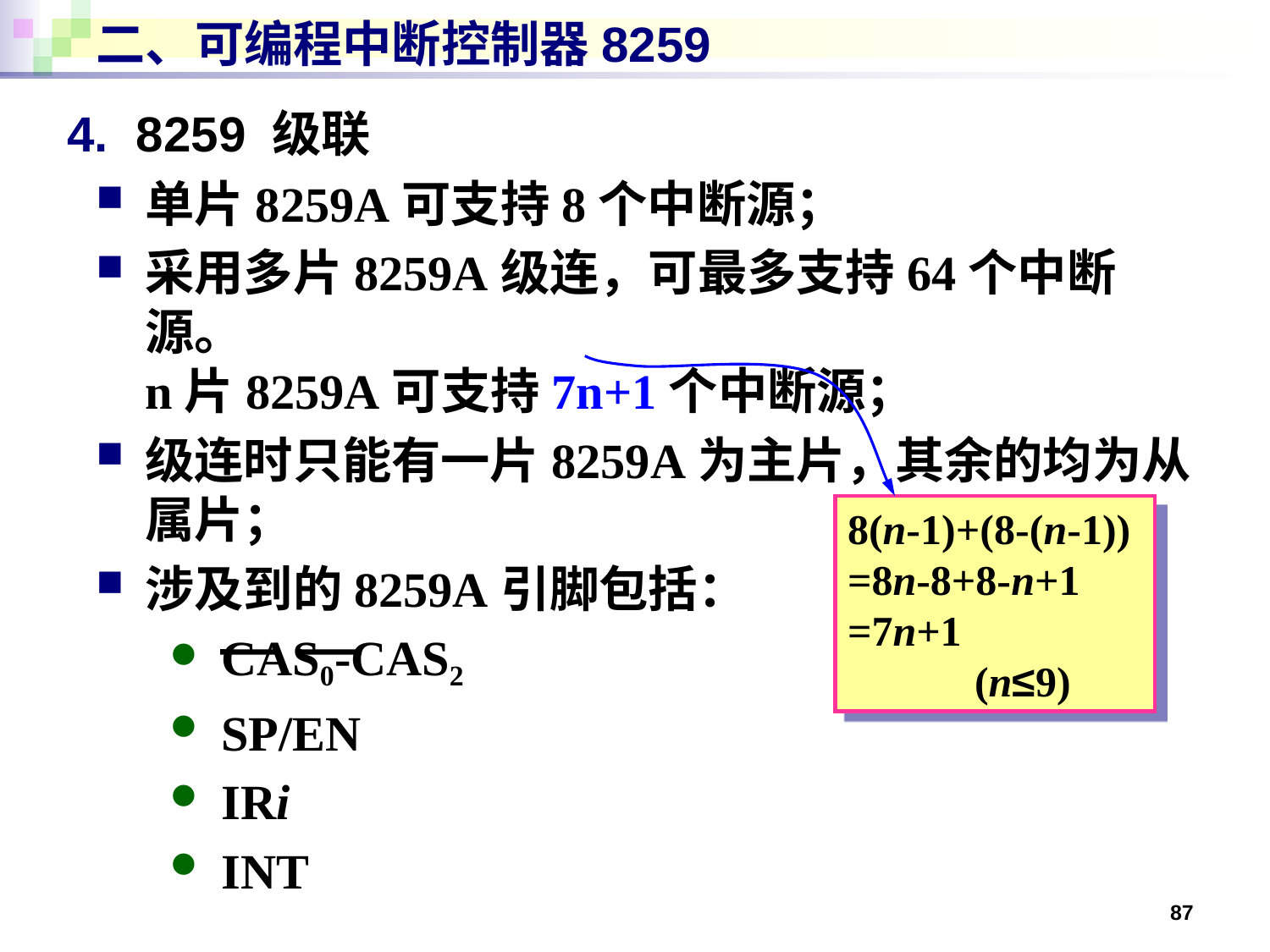

# 二、可编程中断控制器8259
4.  8259 级联
单片8259A可支持8个中断源；
采用多片8259A级连，可最多支持64个中断源。
n片8259A可支持7n+1个中断源；
级连时只能有一片8259A为主片，其余的均为从属片；
涉及到的8259A引脚包括：
CAS0-CAS2
SP/EN
IRi
INT

8(n-1)+(8-(n-1))
=8n-8+8-n+1
=7n+1
	(n≤9)

87